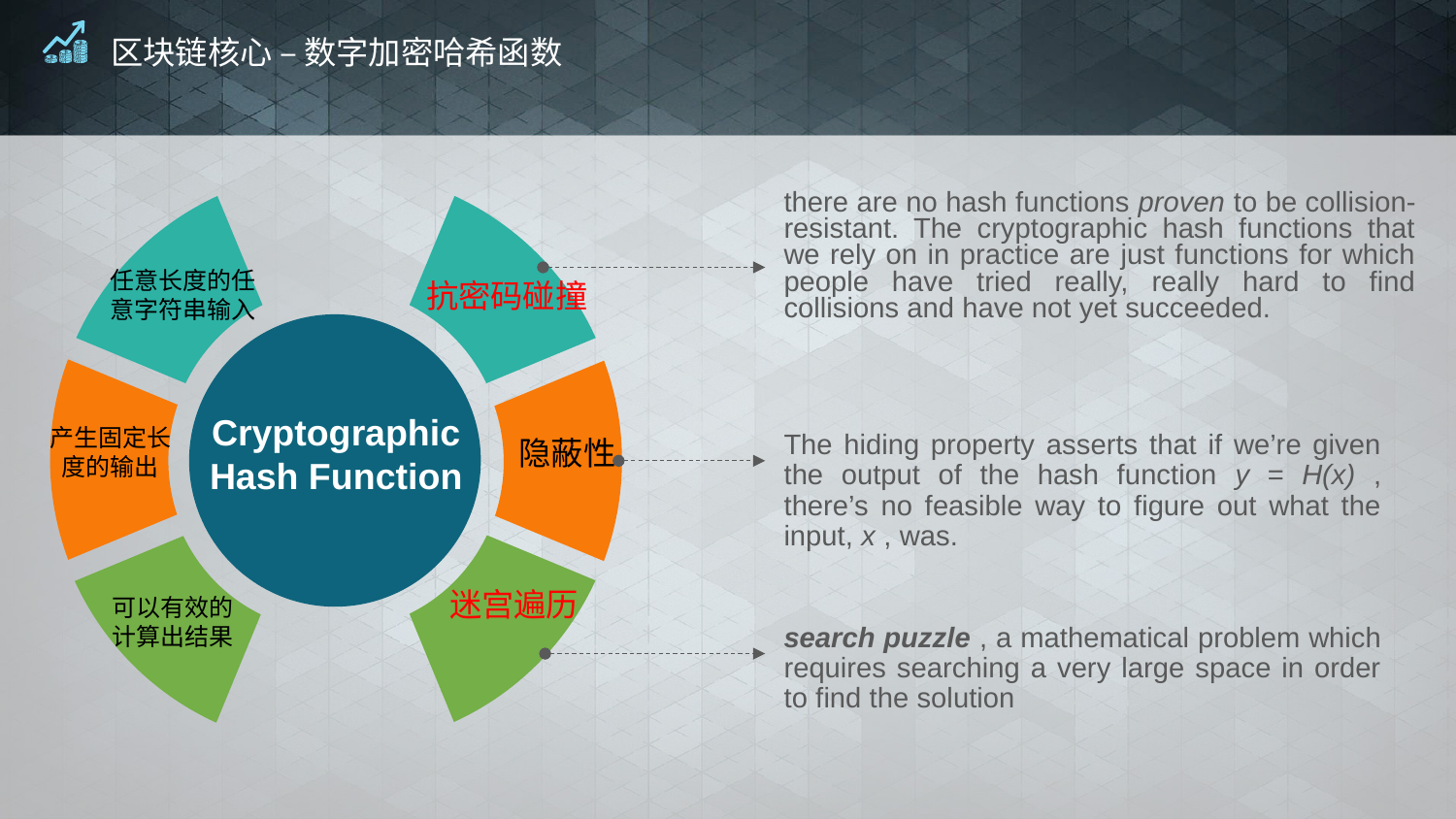

# 区块链核心 – 数字加密哈希函数

there are no hash functions proven to be collision‐resistant. The cryptographic hash functions that we rely on in practice are just functions for which people have tried really, really hard to find collisions and have not yet succeeded.

任意长度的任意字符串输入
抗密码碰撞

Cryptographic Hash Function
产生固定长度的输出
The hiding property asserts that if we’re given the output of the hash function y = H(x) , there’s no feasible way to figure out what the input, x , was.
隐蔽性

迷宫遍历
可以有效的
计算出结果
search puzzle , a mathematical problem which requires searching a very large space in order to find the solution